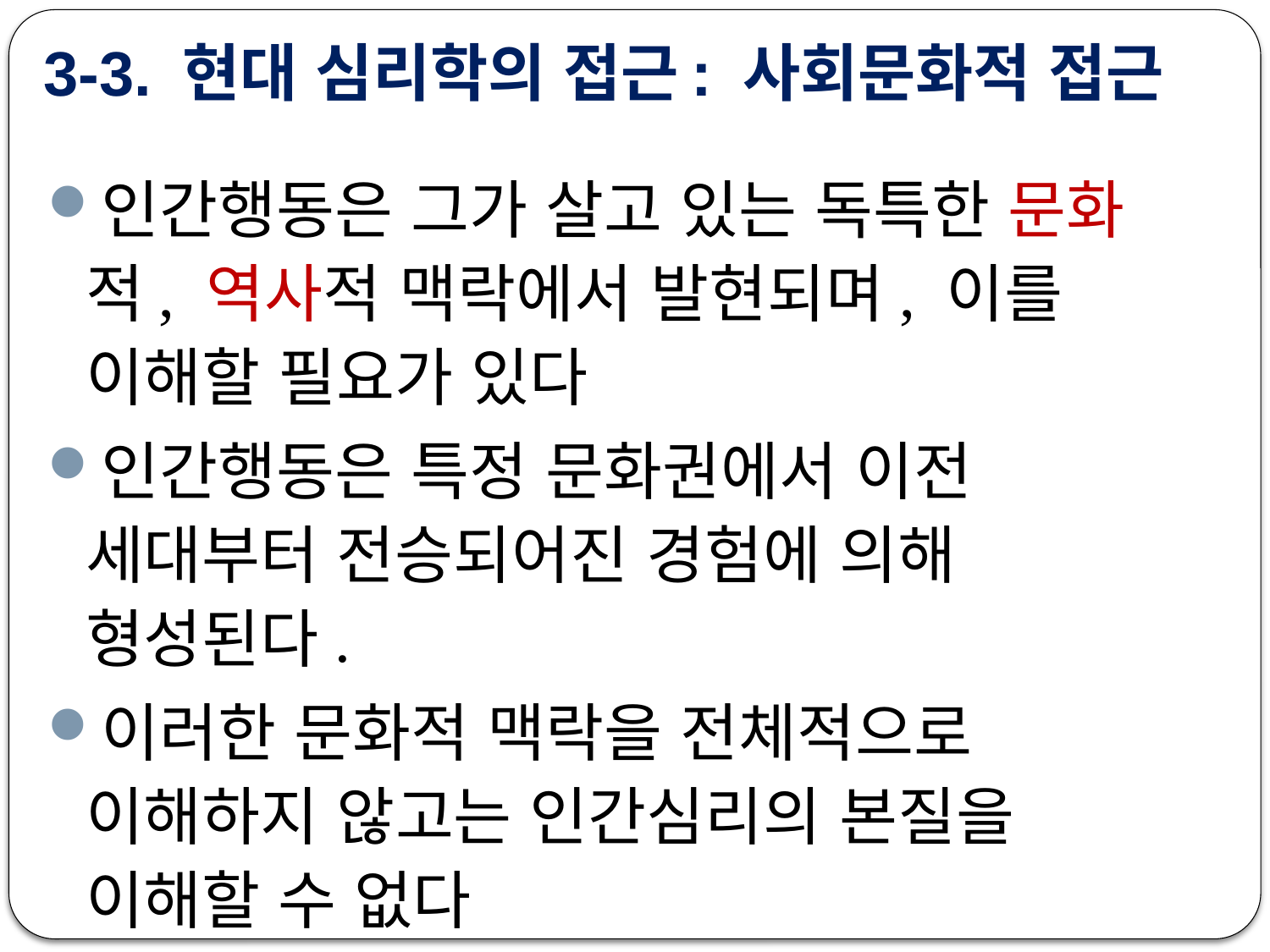

# 3-3. 현대 심리학의 접근: 사회문화적 접근
인간행동은 그가 살고 있는 독특한 문화적, 역사적 맥락에서 발현되며, 이를 이해할 필요가 있다
인간행동은 특정 문화권에서 이전 세대부터 전승되어진 경험에 의해 형성된다.
이러한 문화적 맥락을 전체적으로 이해하지 않고는 인간심리의 본질을 이해할 수 없다